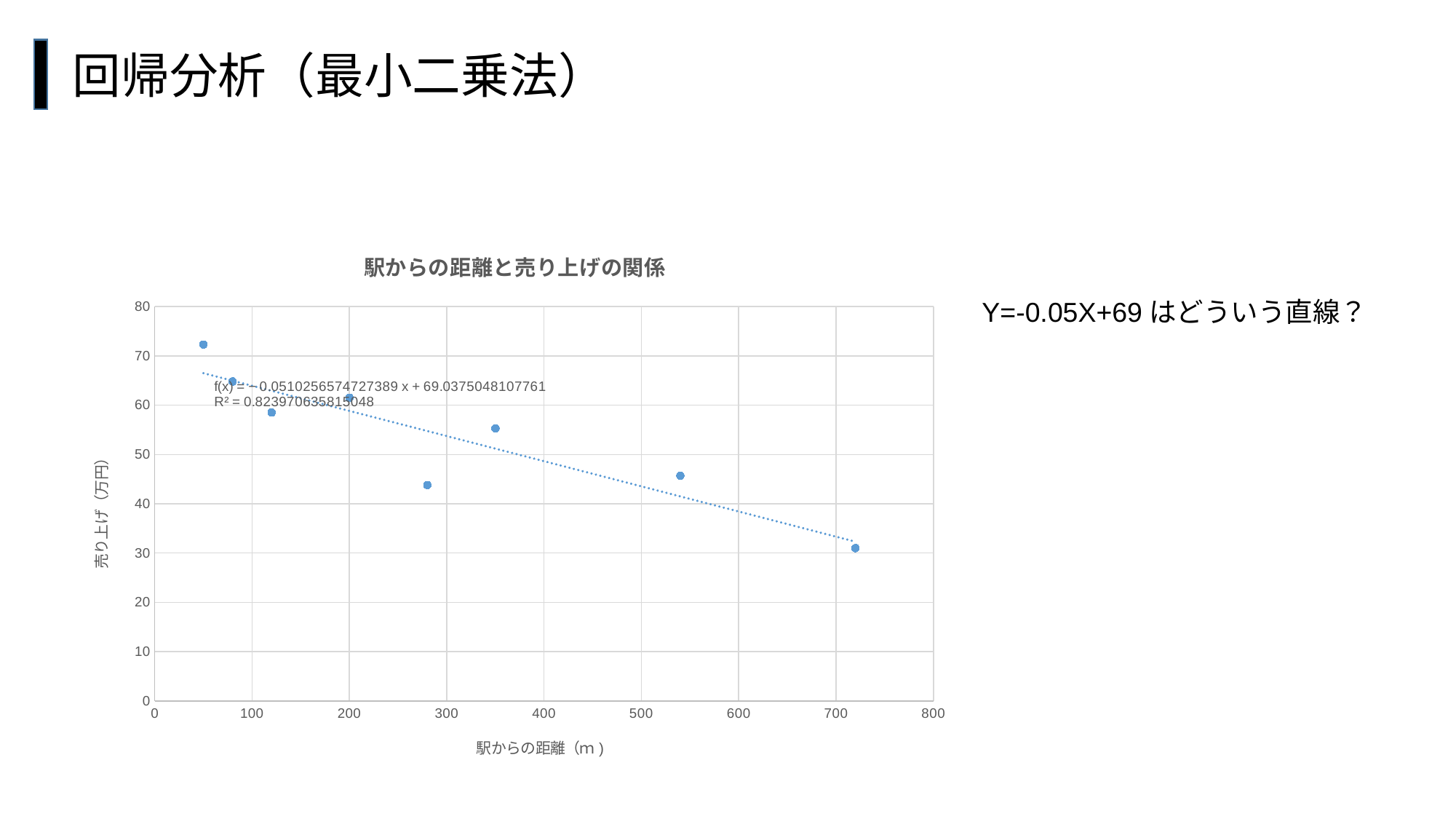

回帰分析（最小二乗法）

### Chart: 駅からの距離と売り上げの関係

| Category | sales |
|---|---|
#
Y=-0.05X+69はどういう直線？
セレクション・バイアス